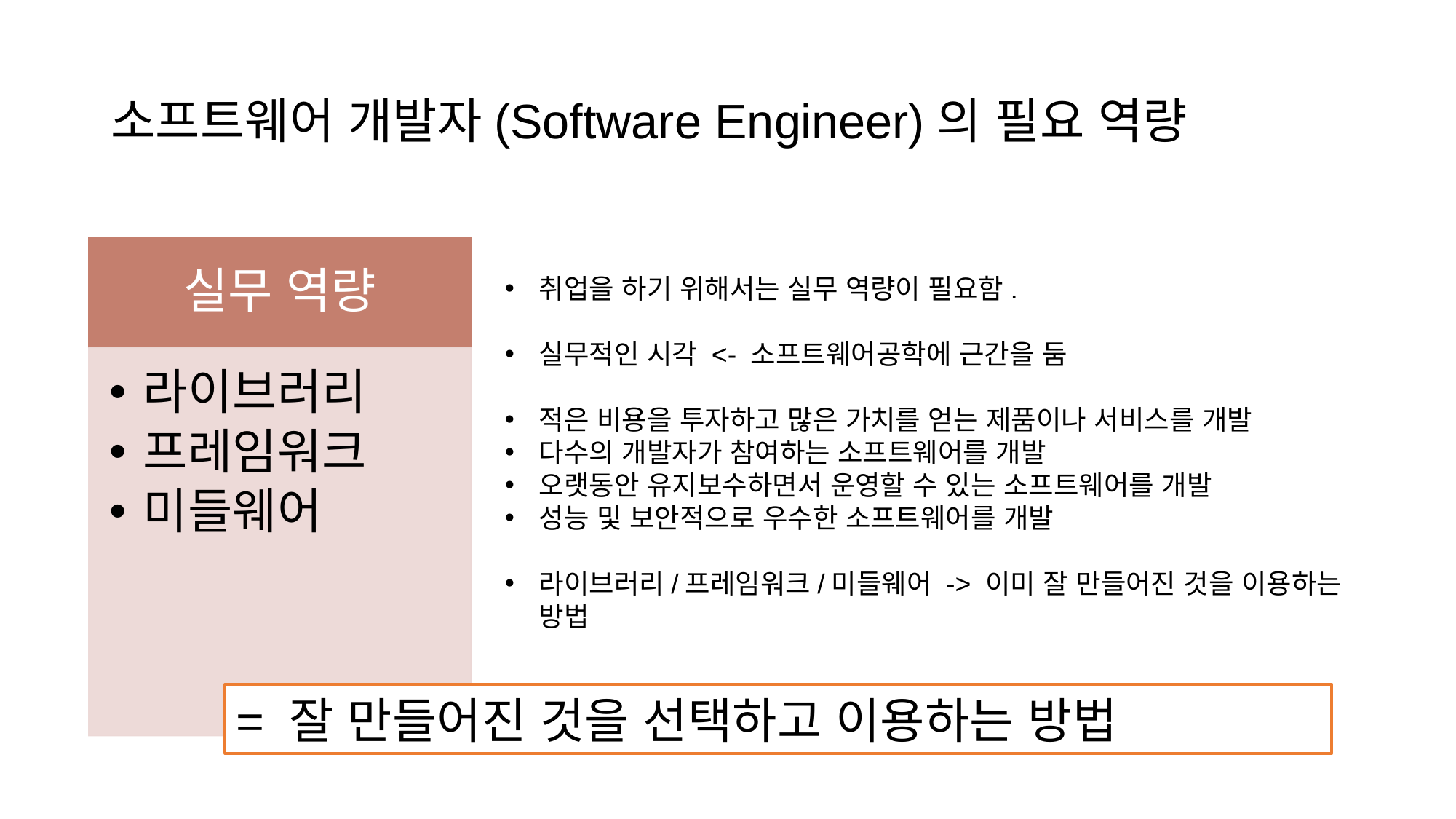

# 소프트웨어 개발자(Software Engineer)의 필요 역량

실무 역량

라이브러리
프레임워크
미들웨어
취업을 하기 위해서는 실무 역량이 필요함.

실무적인 시각 <- 소프트웨어공학에 근간을 둠

적은 비용을 투자하고 많은 가치를 얻는 제품이나 서비스를 개발
다수의 개발자가 참여하는 소프트웨어를 개발
오랫동안 유지보수하면서 운영할 수 있는 소프트웨어를 개발
성능 및 보안적으로 우수한 소프트웨어를 개발

라이브러리/프레임워크/미들웨어 -> 이미 잘 만들어진 것을 이용하는 방법
= 잘 만들어진 것을 선택하고 이용하는 방법